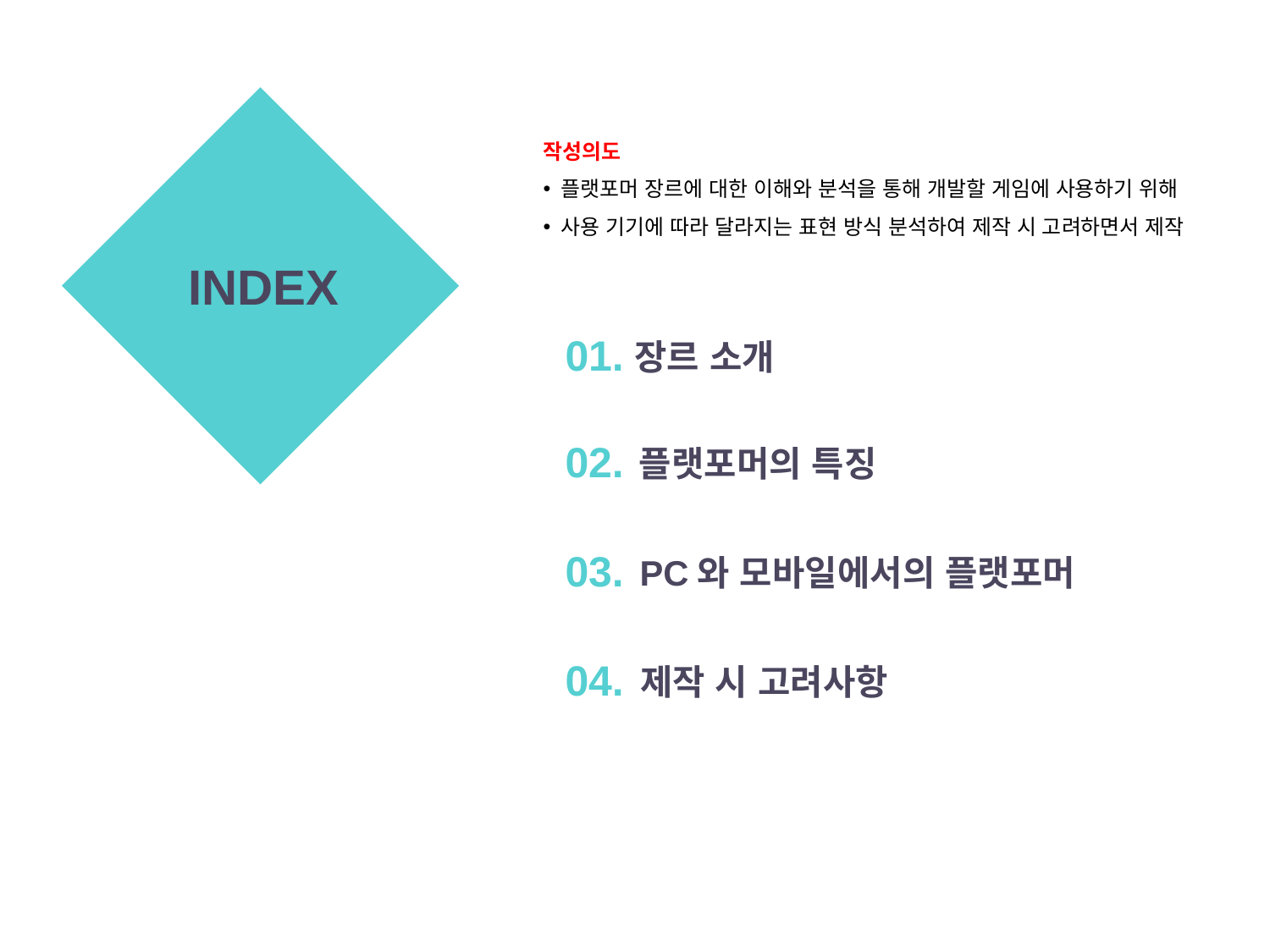

작성의도
플랫포머 장르에 대한 이해와 분석을 통해 개발할 게임에 사용하기 위해
사용 기기에 따라 달라지는 표현 방식 분석하여 제작 시 고려하면서 제작
INDEX
01.
장르 소개
02.
플랫포머의 특징
03.
PC와 모바일에서의 플랫포머
04.
제작 시 고려사항